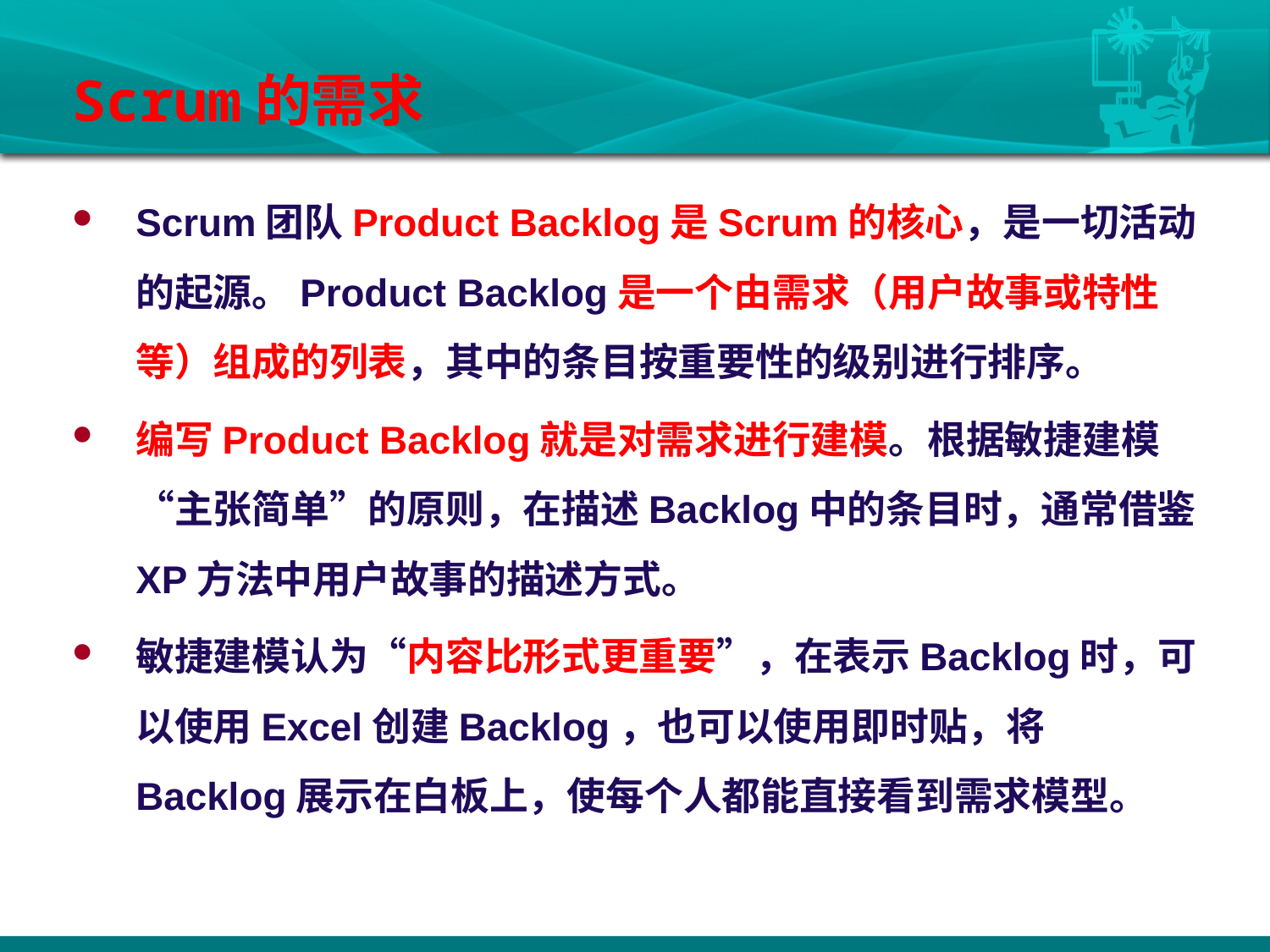

# Scrum的需求
Scrum团队Product Backlog是Scrum的核心，是一切活动的起源。Product Backlog是一个由需求（用户故事或特性等）组成的列表，其中的条目按重要性的级别进行排序。
编写Product Backlog就是对需求进行建模。根据敏捷建模“主张简单”的原则，在描述Backlog中的条目时，通常借鉴XP方法中用户故事的描述方式。
敏捷建模认为“内容比形式更重要”，在表示Backlog时，可以使用Excel创建Backlog，也可以使用即时贴，将Backlog展示在白板上，使每个人都能直接看到需求模型。